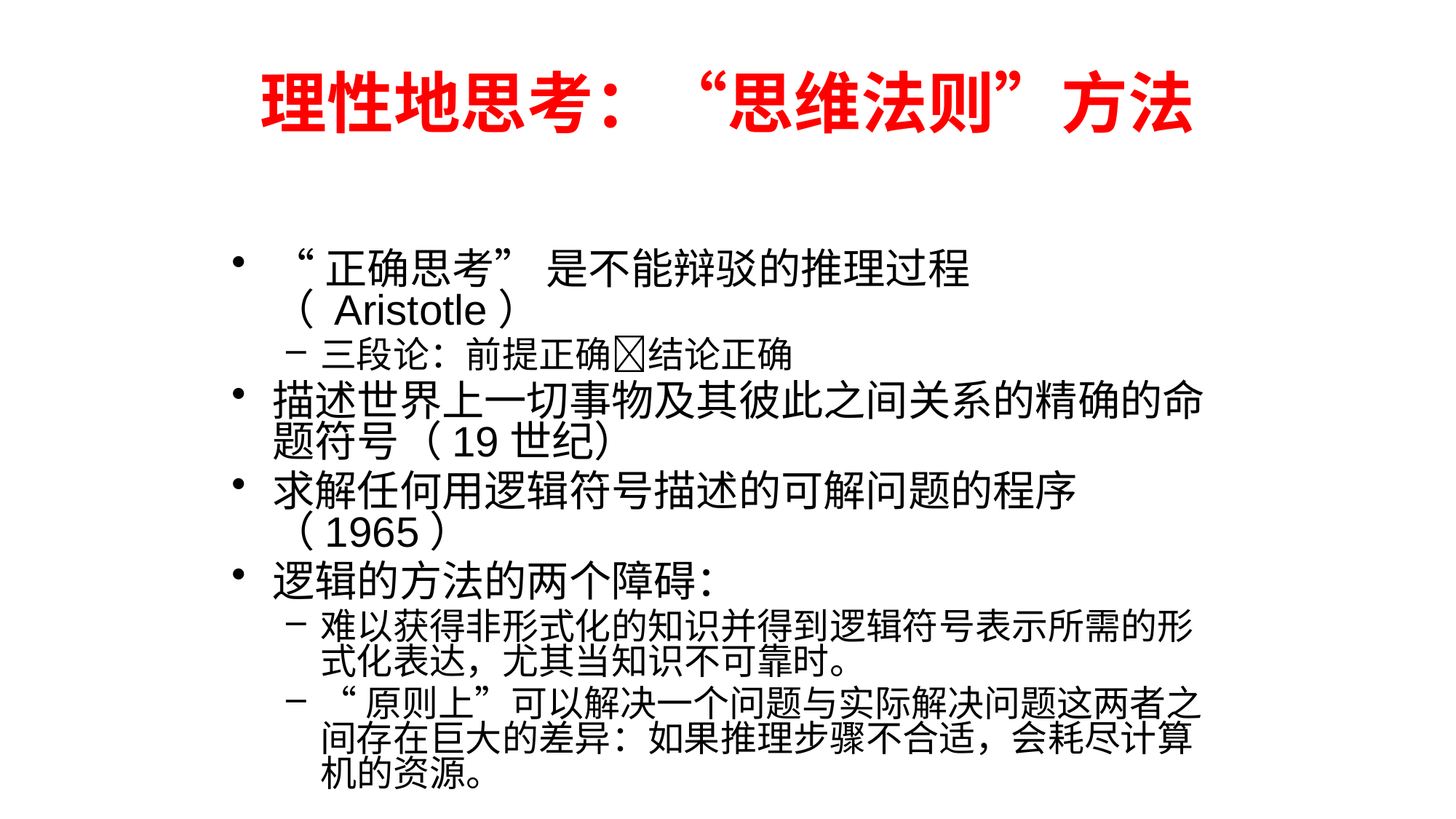

# 理性地思考：“思维法则”方法
“正确思考” 是不能辩驳的推理过程（ Aristotle）
三段论：前提正确→结论正确
描述世界上一切事物及其彼此之间关系的精确的命题符号（19世纪）
求解任何用逻辑符号描述的可解问题的程序（1965）
逻辑的方法的两个障碍：
难以获得非形式化的知识并得到逻辑符号表示所需的形式化表达，尤其当知识不可靠时。
“原则上”可以解决一个问题与实际解决问题这两者之间存在巨大的差异：如果推理步骤不合适，会耗尽计算机的资源。